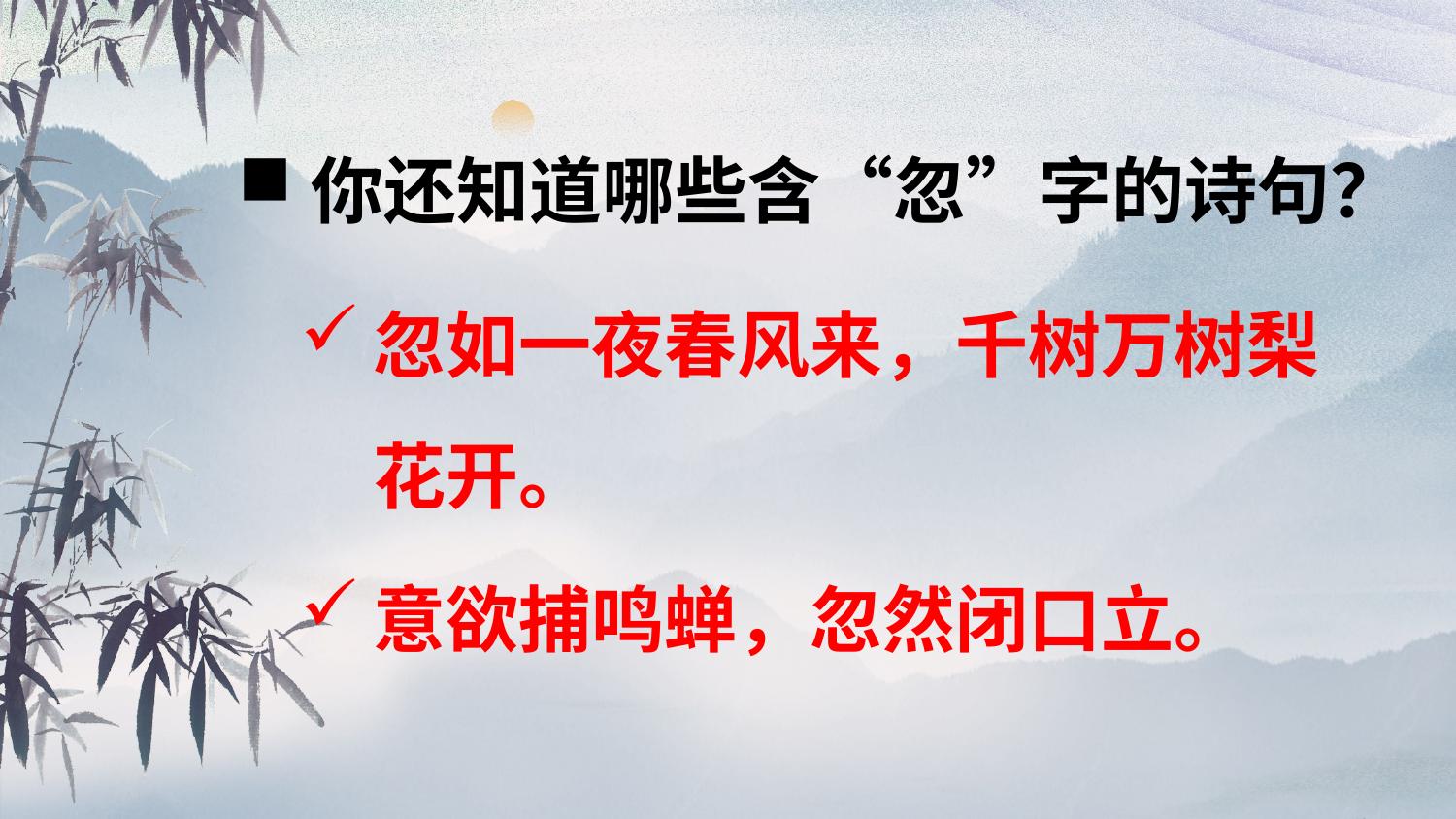

你还知道哪些含“忽”字的诗句？
忽如一夜春风来，千树万树梨花开。
意欲捕鸣蝉，忽然闭口立。